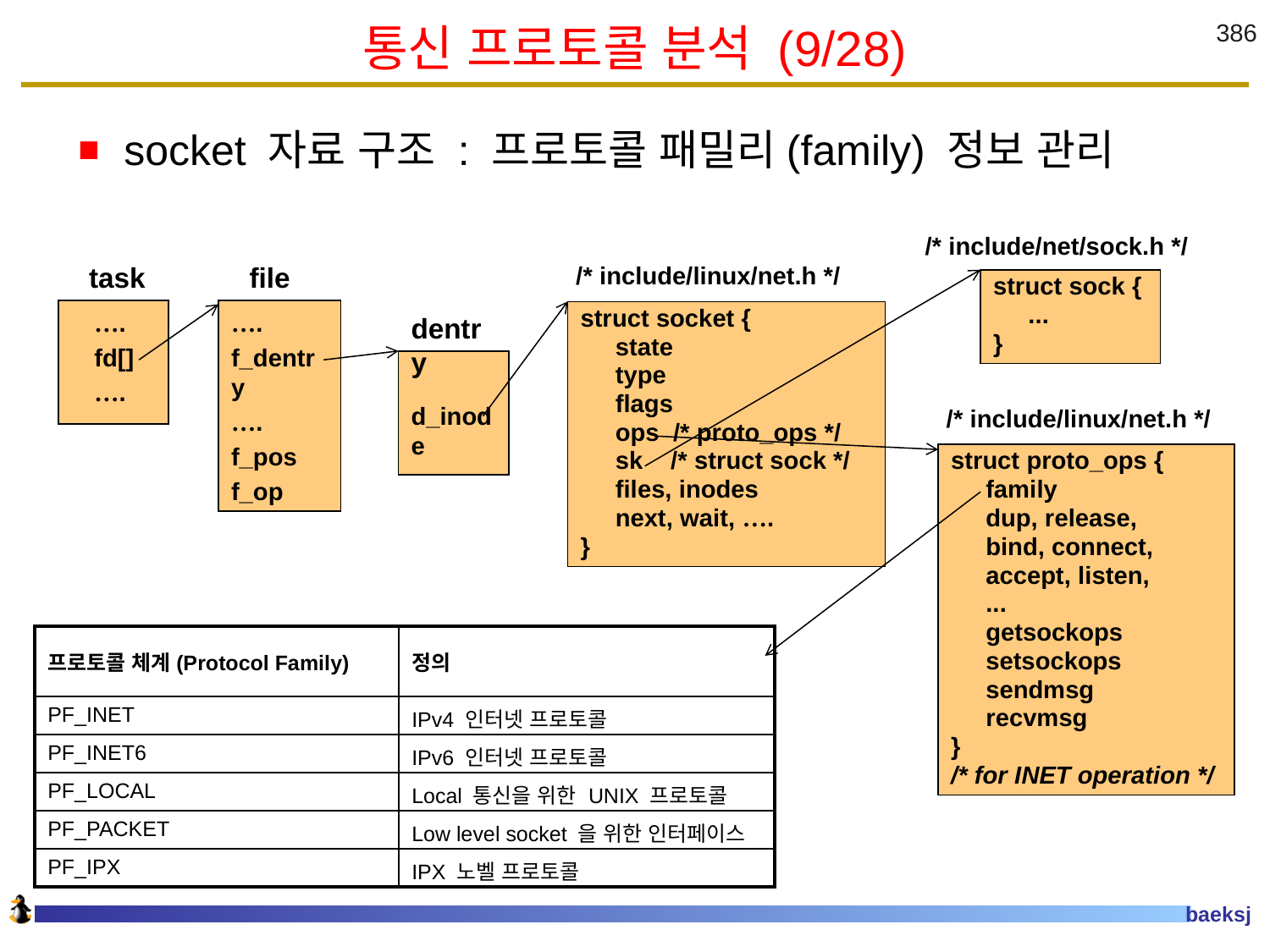

# 통신 프로토콜 분석 (9/28)
386
socket 자료 구조 : 프로토콜 패밀리(family) 정보 관리

 /* include/net/sock.h */
task
file
/* include/linux/net.h */

struct sock {
     ...
}

….
fd[]
….
….
f_dentry
….
f_pos
f_op

struct socket {
     state
     type
     flags
     ops  /* proto_ops */
     sk    /* struct sock */
     files, inodes
     next, wait, ….
}

dentry

d_inode
/* include/linux/net.h */

struct proto_ops {
     family
     dup, release,
     bind, connect,
     accept, listen,
     ...
     getsockops
     setsockops
     sendmsg
     recvmsg
}
/* for INET operation */

| 프로토콜 체계(Protocol Family) | 정의 |
| --- | --- |
| PF\_INET | IPv4 인터넷 프로토콜 |
| PF\_INET6 | IPv6 인터넷 프로토콜 |
| PF\_LOCAL | Local 통신을 위한 UNIX 프로토콜 |
| PF\_PACKET | Low level socket 을 위한 인터페이스 |
| PF\_IPX | IPX 노벨 프로토콜 |